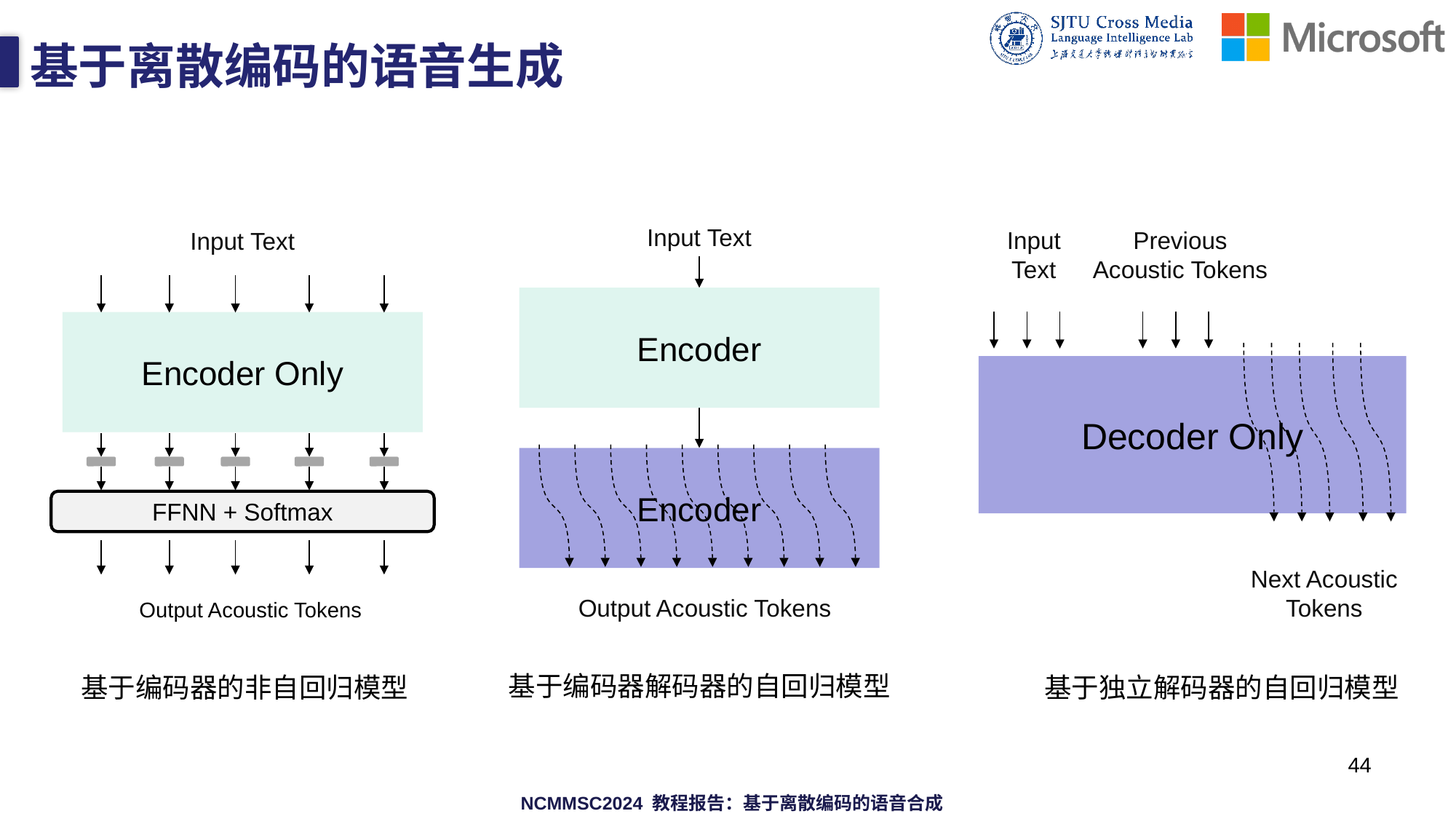

# 基于离散编码的语音生成
Input Text
Encoder
Encoder
Output Acoustic Tokens
Input Text
Previous Acoustic Tokens

Decoder Only
Next Acoustic Tokens
Input Text
Encoder Only

FFNN + Softmax
Output Acoustic Tokens
基于编码器的非自回归模型
基于编码器解码器的自回归模型
基于独立解码器的自回归模型
44